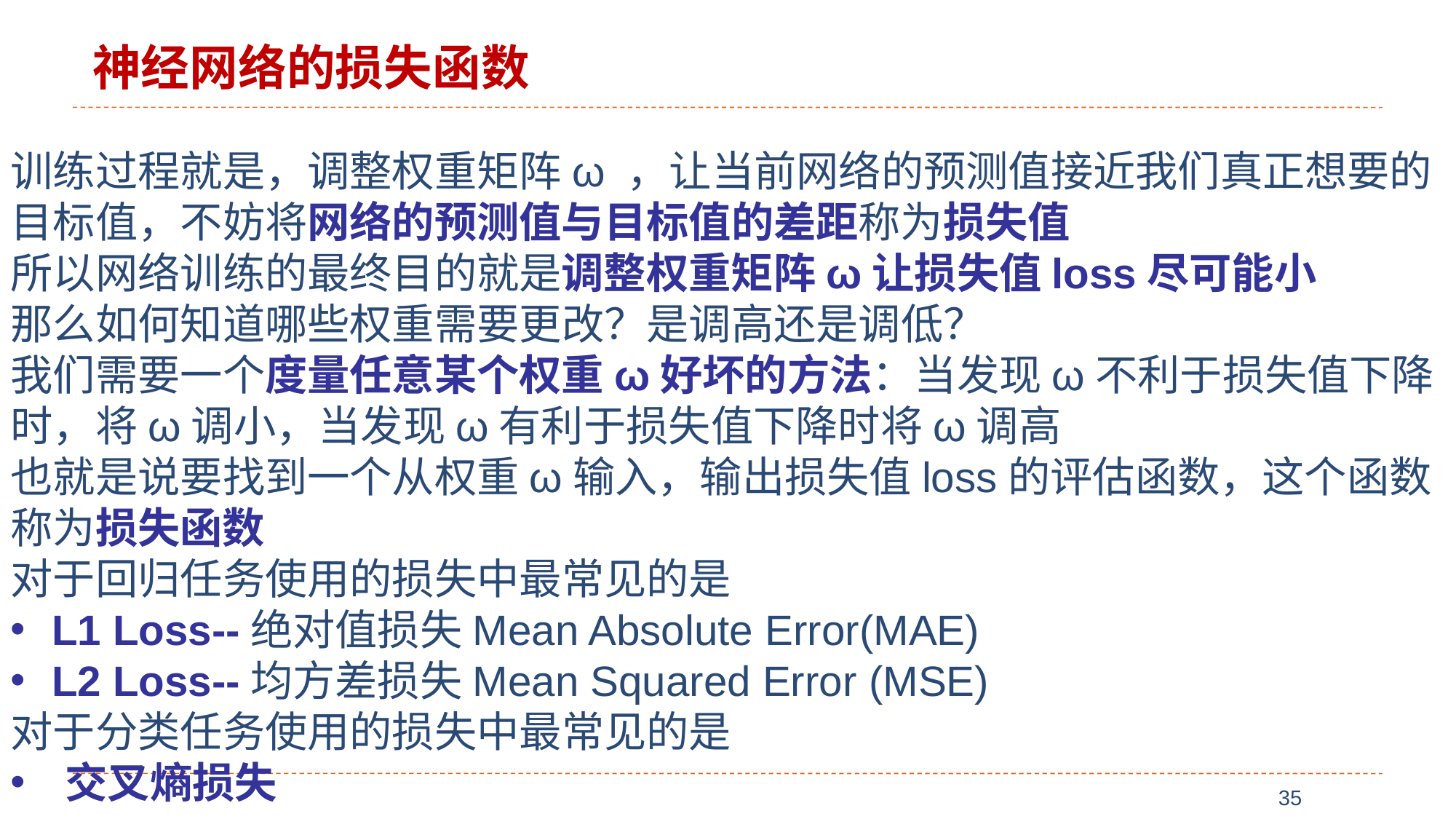

神经网络的损失函数
训练过程就是，调整权重矩阵ω ，让当前网络的预测值接近我们真正想要的目标值，不妨将网络的预测值与目标值的差距称为损失值
所以网络训练的最终目的就是调整权重矩阵ω让损失值loss尽可能小
那么如何知道哪些权重需要更改？是调高还是调低？
我们需要一个度量任意某个权重ω好坏的方法：当发现ω不利于损失值下降时，将ω调小，当发现ω有利于损失值下降时将ω调高
也就是说要找到一个从权重ω输入，输出损失值loss的评估函数，这个函数称为损失函数
对于回归任务使用的损失中最常见的是
L1 Loss--绝对值损失Mean Absolute Error(MAE)
L2 Loss--均方差损失Mean Squared Error (MSE)
对于分类任务使用的损失中最常见的是
交叉熵损失